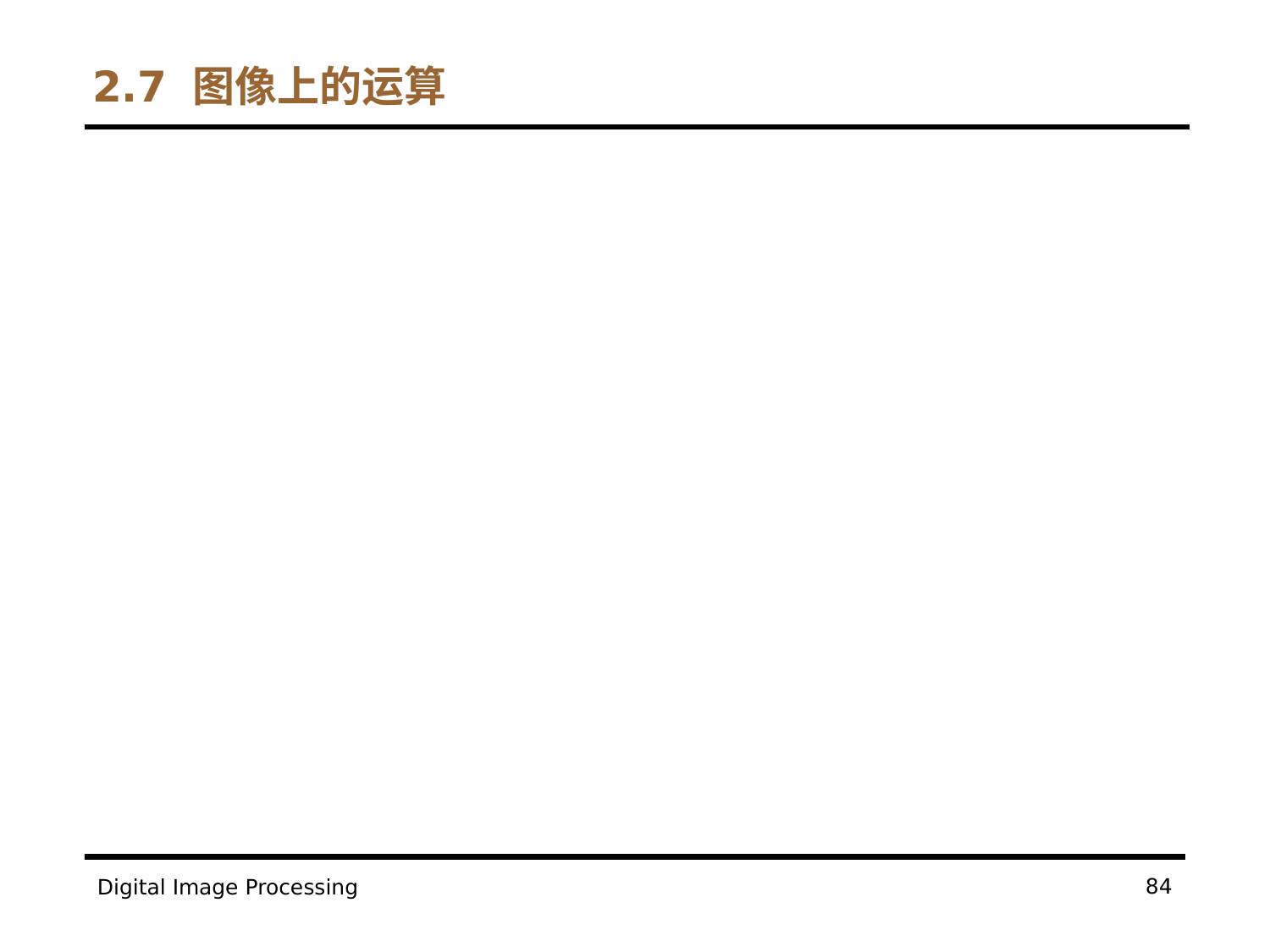

# 2.7 图像上的运算
84
Digital Image Processing